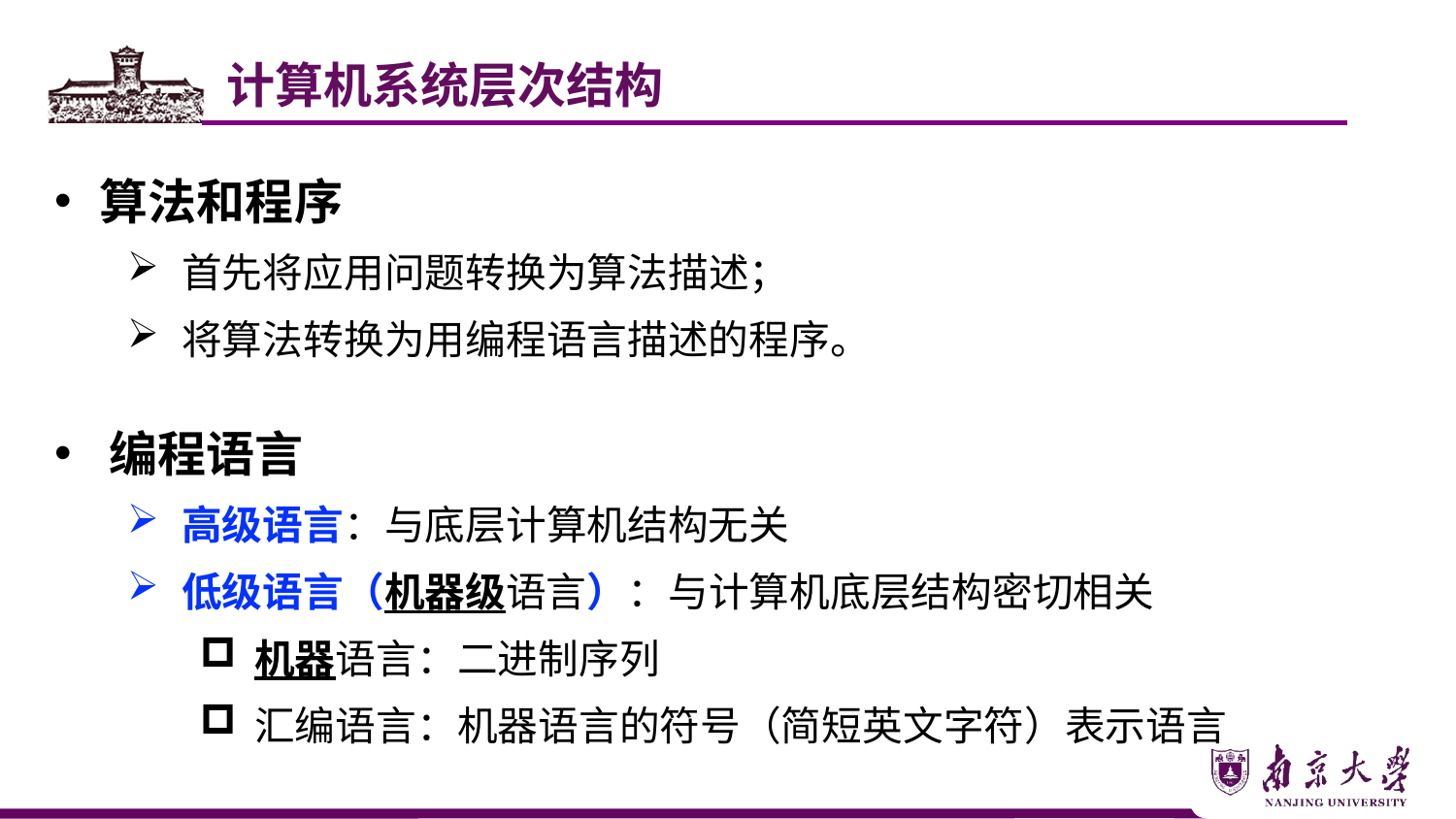

计算机系统层次结构
算法和程序
首先将应用问题转换为算法描述；
将算法转换为用编程语言描述的程序。

编程语言
高级语言：与底层计算机结构无关
低级语言（机器级语言）：与计算机底层结构密切相关
机器语言：二进制序列
汇编语言：机器语言的符号（简短英文字符）表示语言